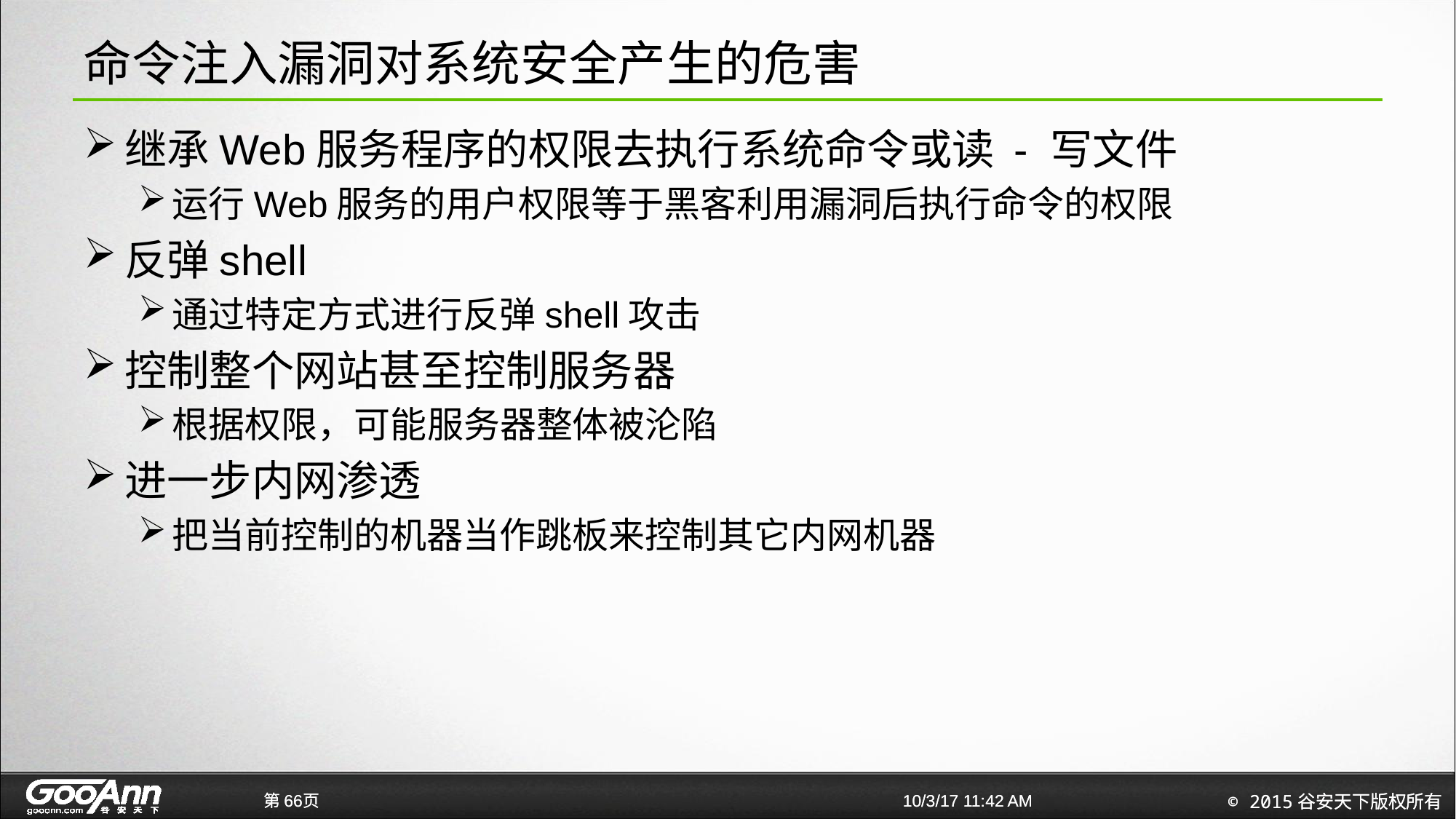

# 命令注入漏洞对系统安全产生的危害
继承Web服务程序的权限去执行系统命令或读 - 写文件
运行Web服务的用户权限等于黑客利用漏洞后执行命令的权限
反弹shell
通过特定方式进行反弹shell攻击
控制整个网站甚至控制服务器
根据权限，可能服务器整体被沦陷
进一步内网渗透
把当前控制的机器当作跳板来控制其它内网机器